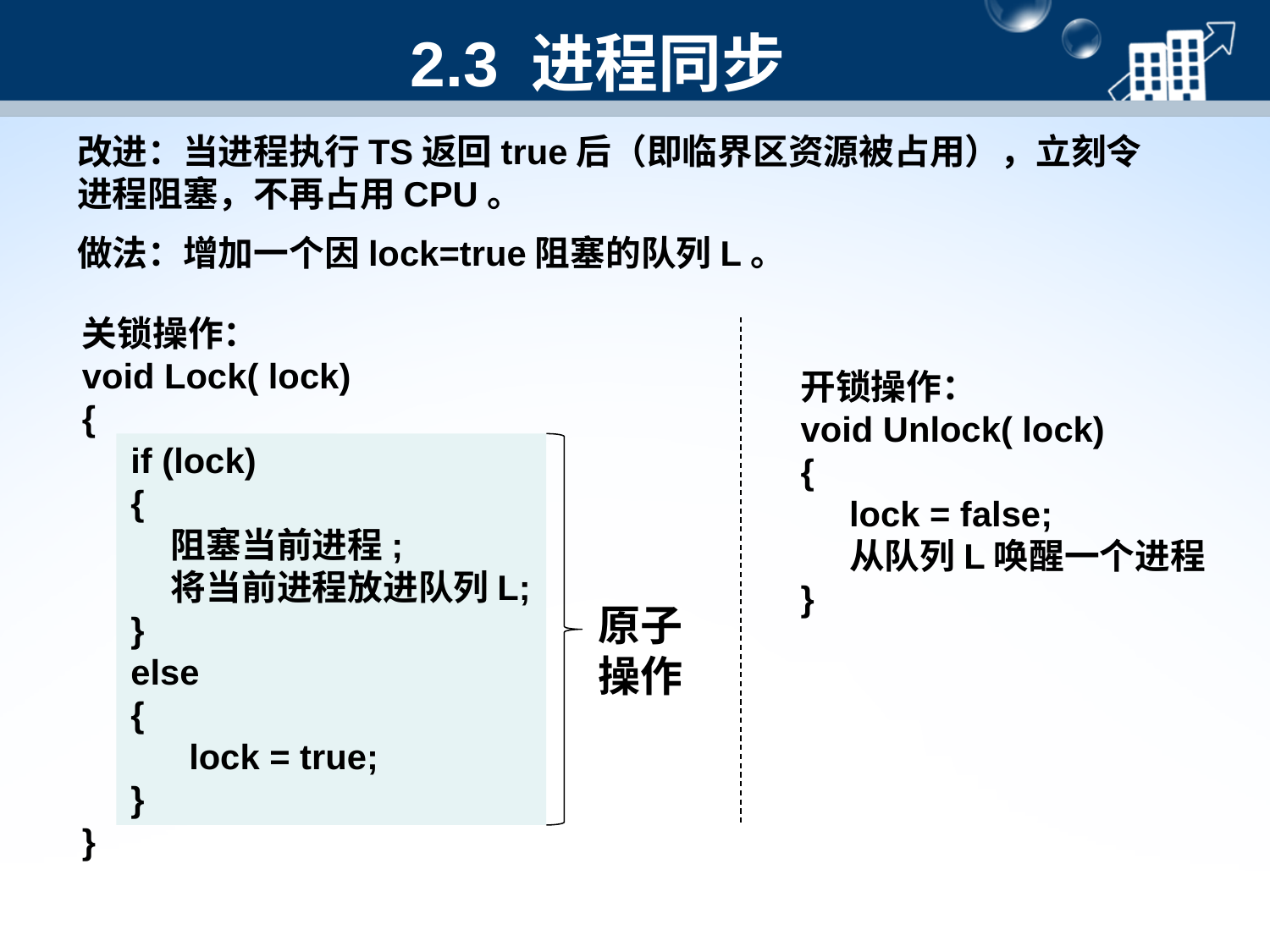

# 2.3 进程同步
改进：当进程执行TS返回true后（即临界区资源被占用），立刻令进程阻塞，不再占用CPU。

做法：增加一个因lock=true阻塞的队列L。
关锁操作：
void Lock( lock)
{
     if (lock)
     {
          阻塞当前进程;
          将当前进程放进队列L;
     }
     else
     {
           lock = true;
     }
}
开锁操作：
void Unlock( lock)
{
     lock = false;
     从队列L唤醒一个进程
}

原子操作